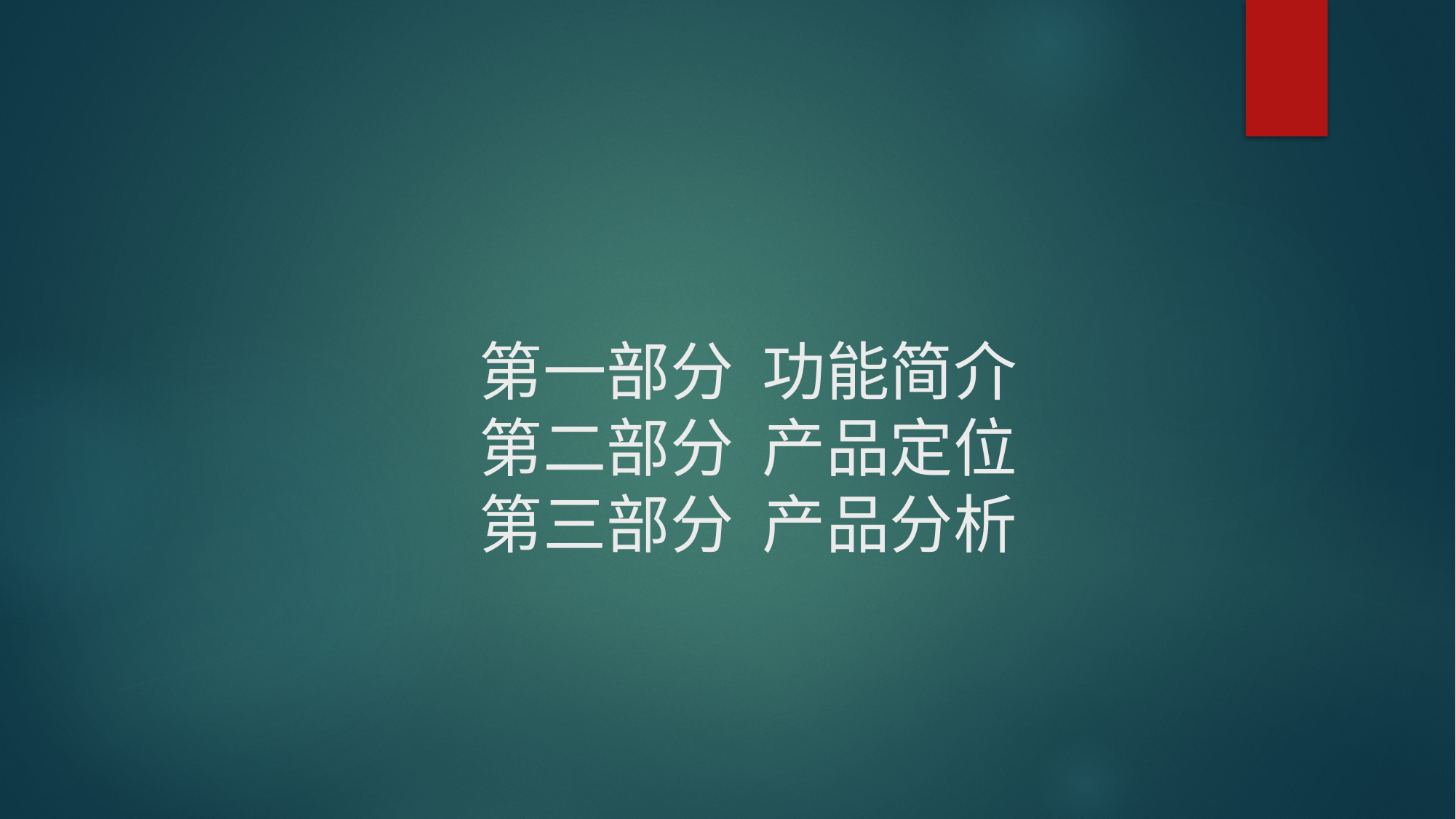

# 第一部分  功能简介 第二部分  产品定位 第三部分  产品分析